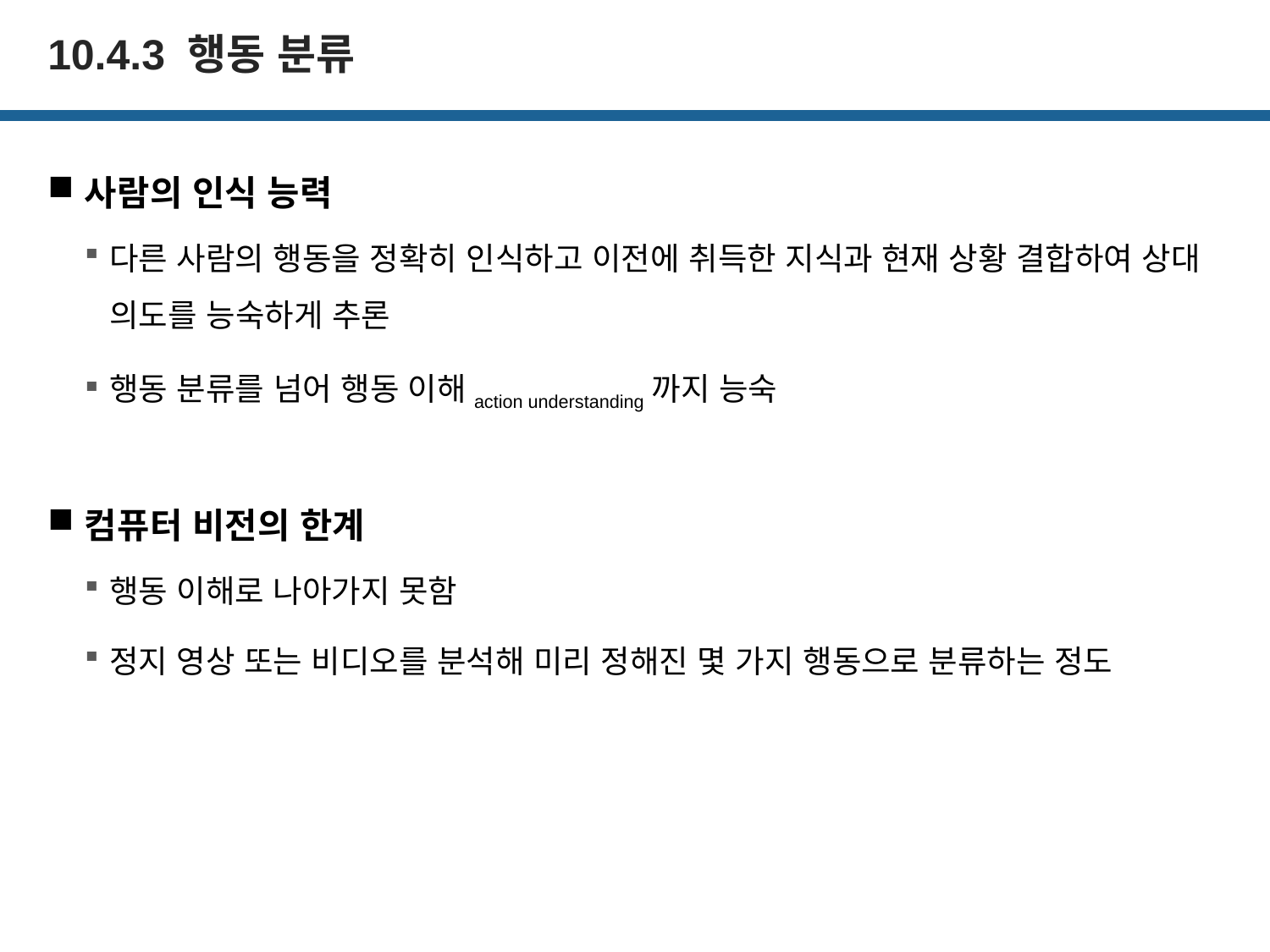

# 10.4.3 행동 분류
사람의 인식 능력
다른 사람의 행동을 정확히 인식하고 이전에 취득한 지식과 현재 상황 결합하여 상대 의도를 능숙하게 추론
행동 분류를 넘어 행동 이해action understanding까지 능숙

컴퓨터 비전의 한계
행동 이해로 나아가지 못함
정지 영상 또는 비디오를 분석해 미리 정해진 몇 가지 행동으로 분류하는 정도